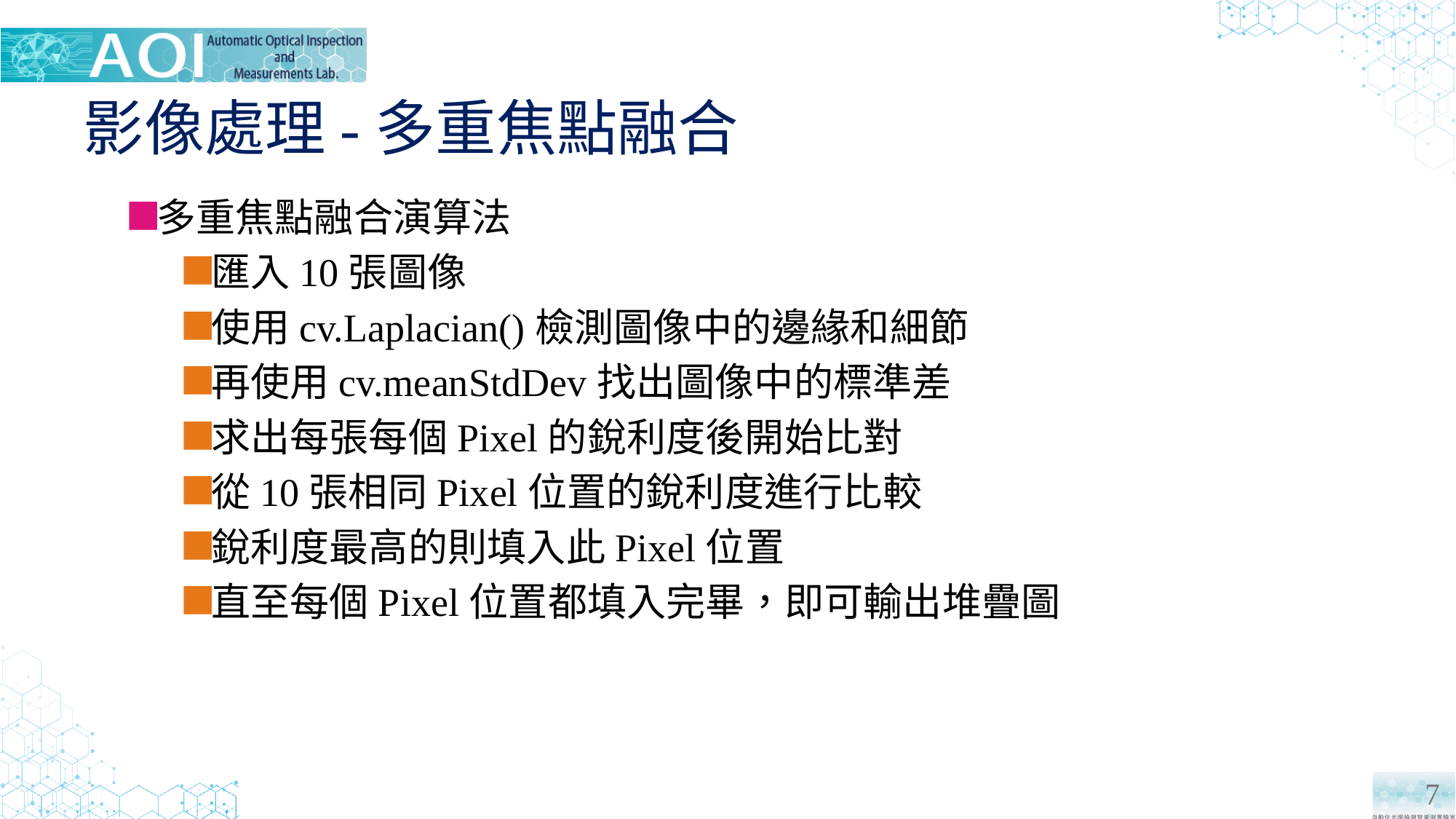

# 影像處理-多重焦點融合
多重焦點融合演算法
匯入10張圖像
使用cv.Laplacian()檢測圖像中的邊緣和細節
再使用cv.meanStdDev找出圖像中的標準差
求出每張每個Pixel的銳利度後開始比對
從10張相同Pixel位置的銳利度進行比較
銳利度最高的則填入此Pixel位置
直至每個Pixel位置都填入完畢，即可輸出堆疊圖